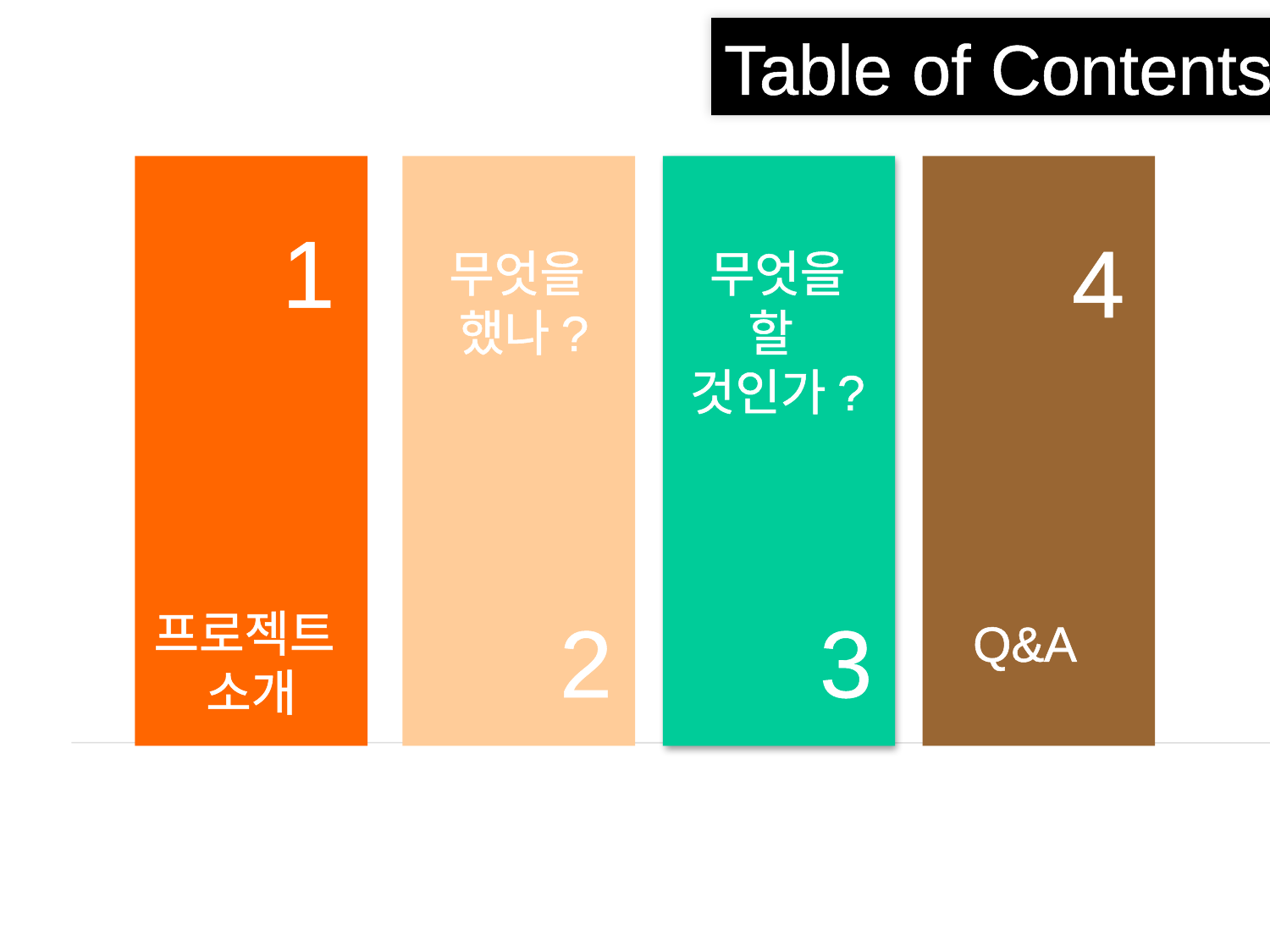

Table of Contents
1

프로젝트
소개
무엇을
했나?

2
4

Q&A
무엇을
할
것인가?

3